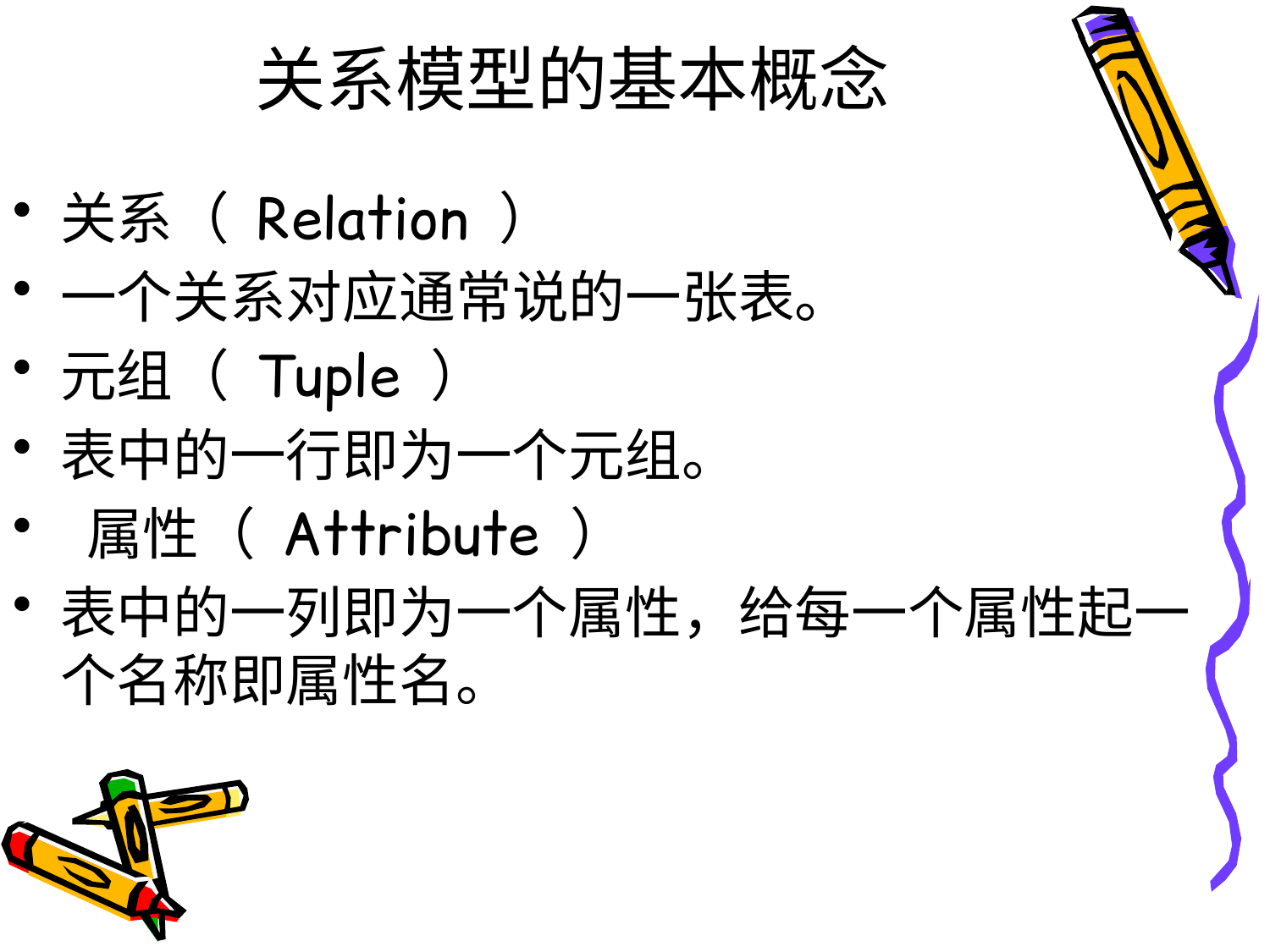

# 关系模型的基本概念
关系（ Relation ）
一个关系对应通常说的一张表。
元组（ Tuple ）
表中的一行即为一个元组。
 属性（ Attribute ）
表中的一列即为一个属性，给每一个属性起一个名称即属性名。